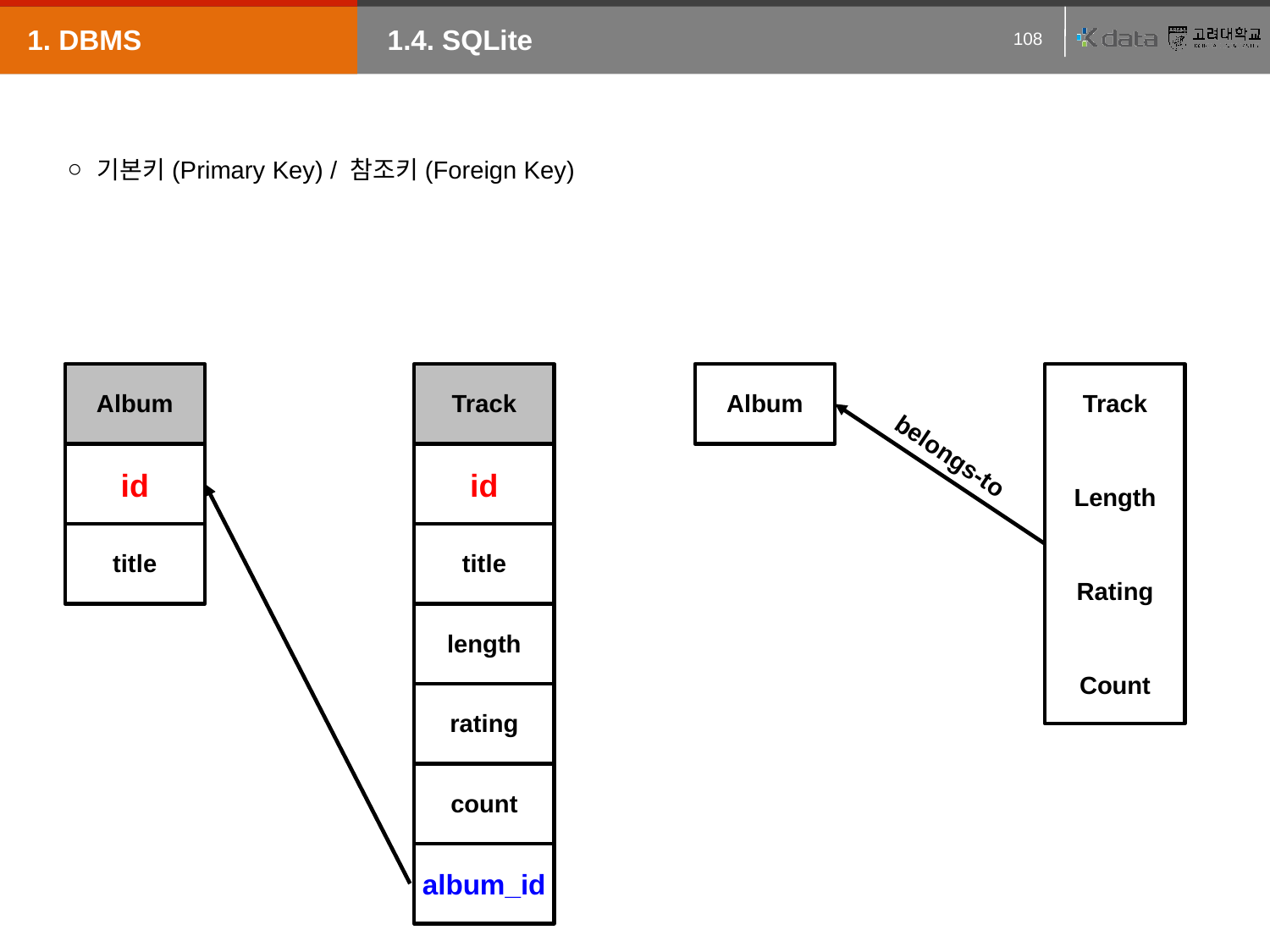

1. DBMS
1.4. SQLite

기본키(Primary Key) / 참조키(Foreign Key)

Album
Track
Album
Track
belongs-to

id

id
Length

title

title
Rating

length
Count

rating

count

album_id